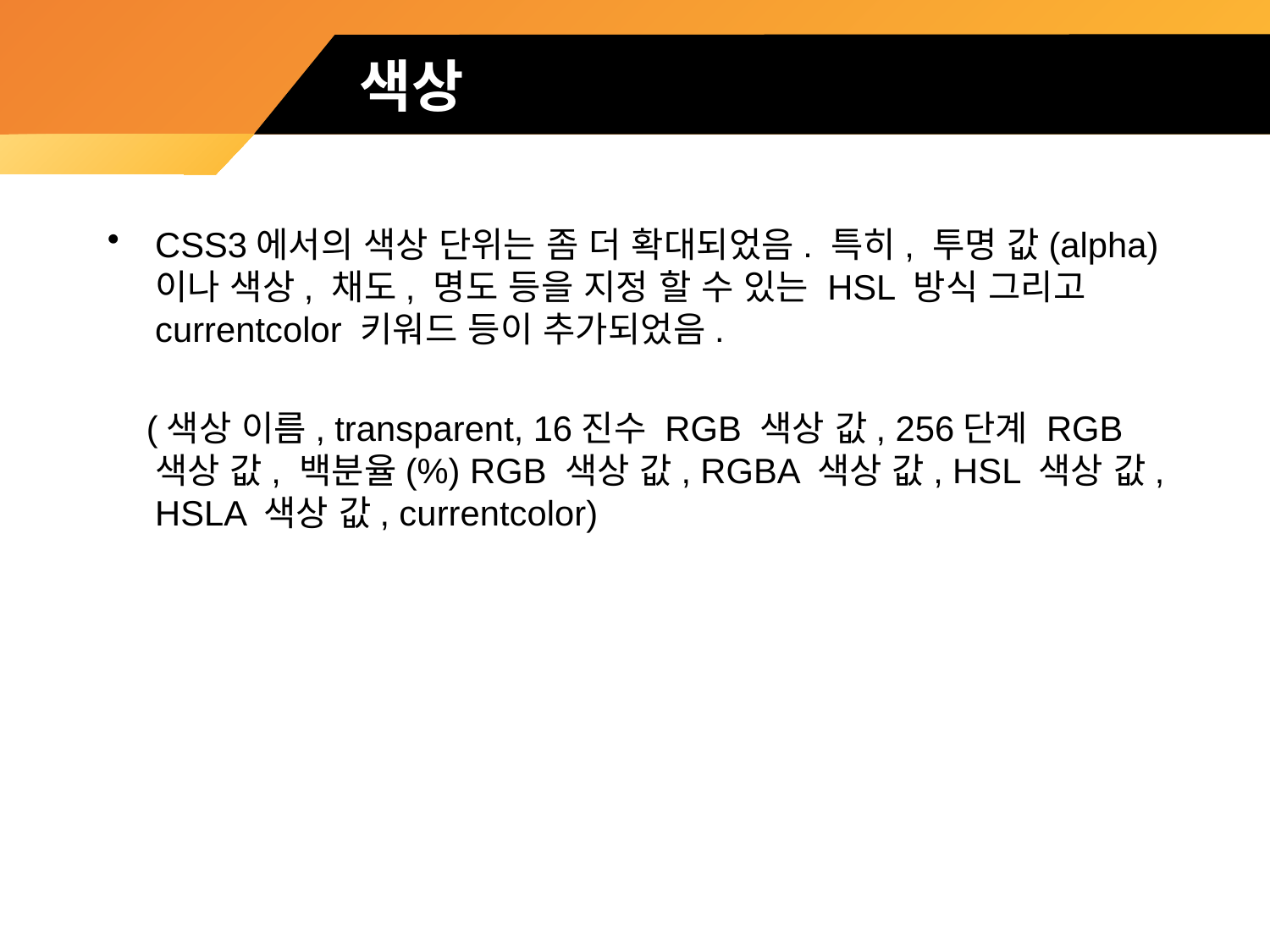

# 색상
CSS3에서의 색상 단위는 좀 더 확대되었음. 특히, 투명 값(alpha)이나 색상, 채도, 명도 등을 지정 할 수 있는 HSL 방식 그리고 currentcolor 키워드 등이 추가되었음.

    (색상 이름, transparent, 16진수 RGB 색상 값, 256단계 RGB 색상 값, 백분율(%) RGB 색상 값, RGBA 색상 값, HSL 색상 값, HSLA 색상 값, currentcolor)